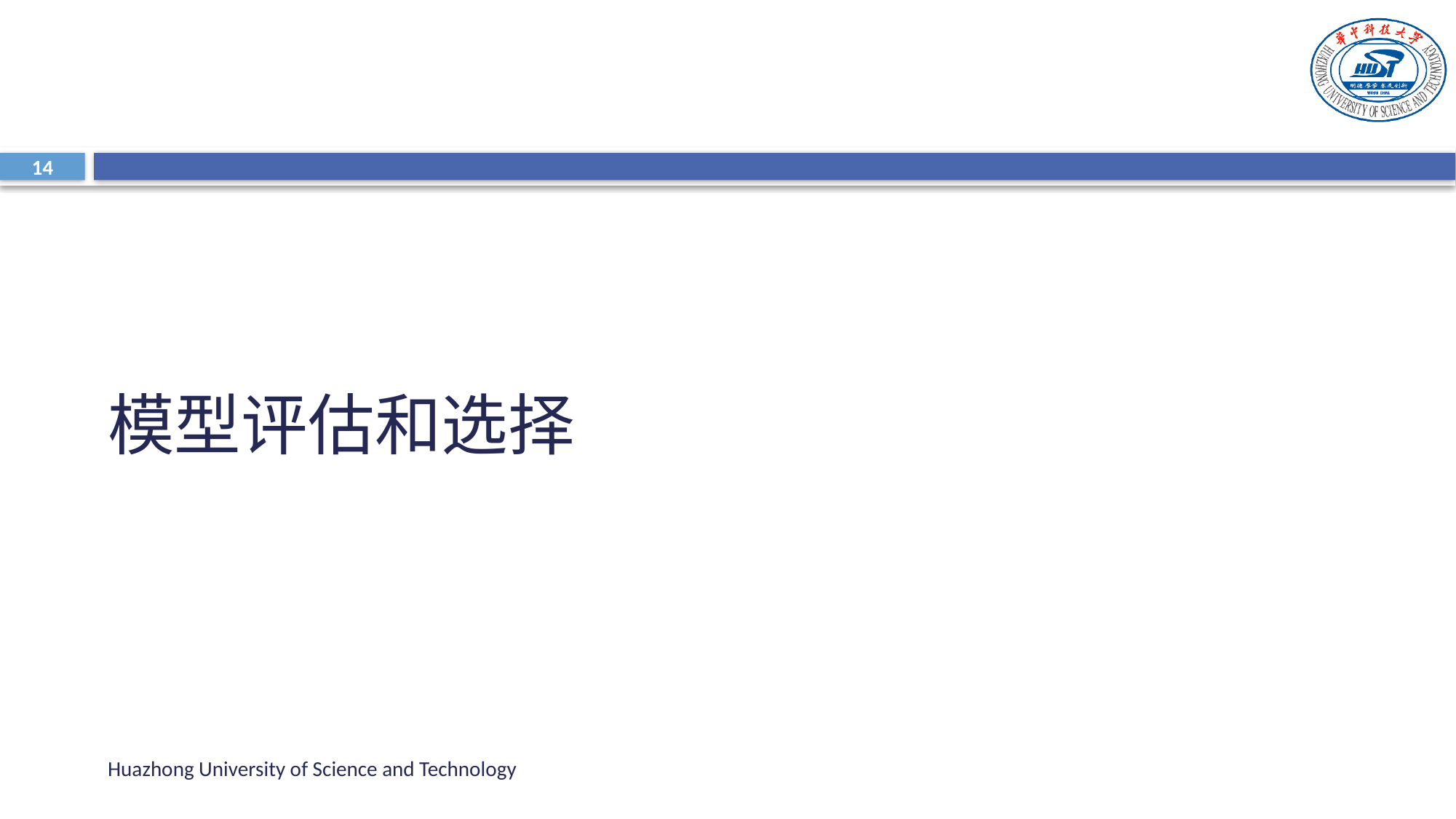

#
14
模型评估和选择
Huazhong University of Science and Technology